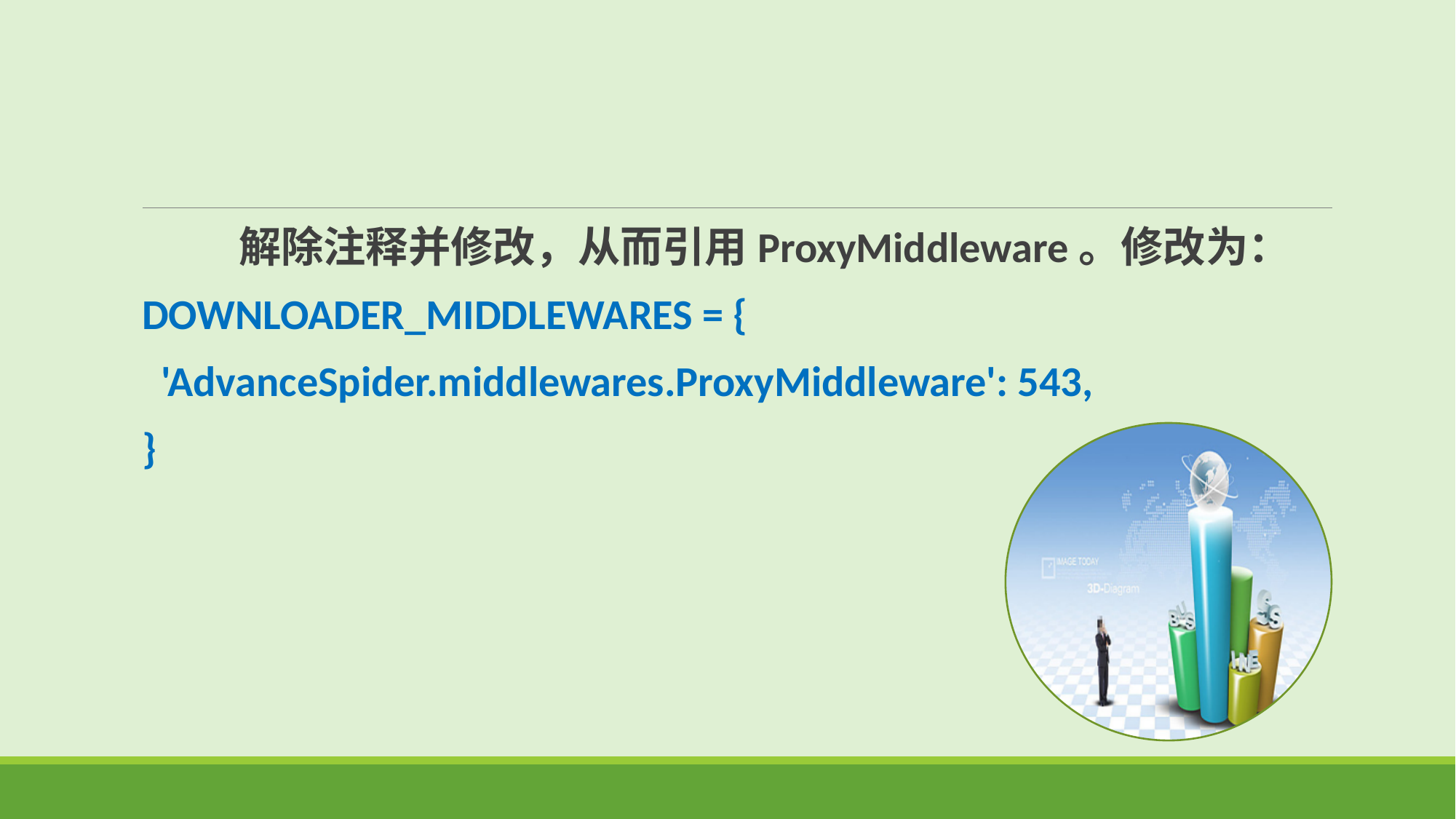

解除注释并修改，从而引用ProxyMiddleware。修改为：
DOWNLOADER_MIDDLEWARES = {
  'AdvanceSpider.middlewares.ProxyMiddleware': 543,
}